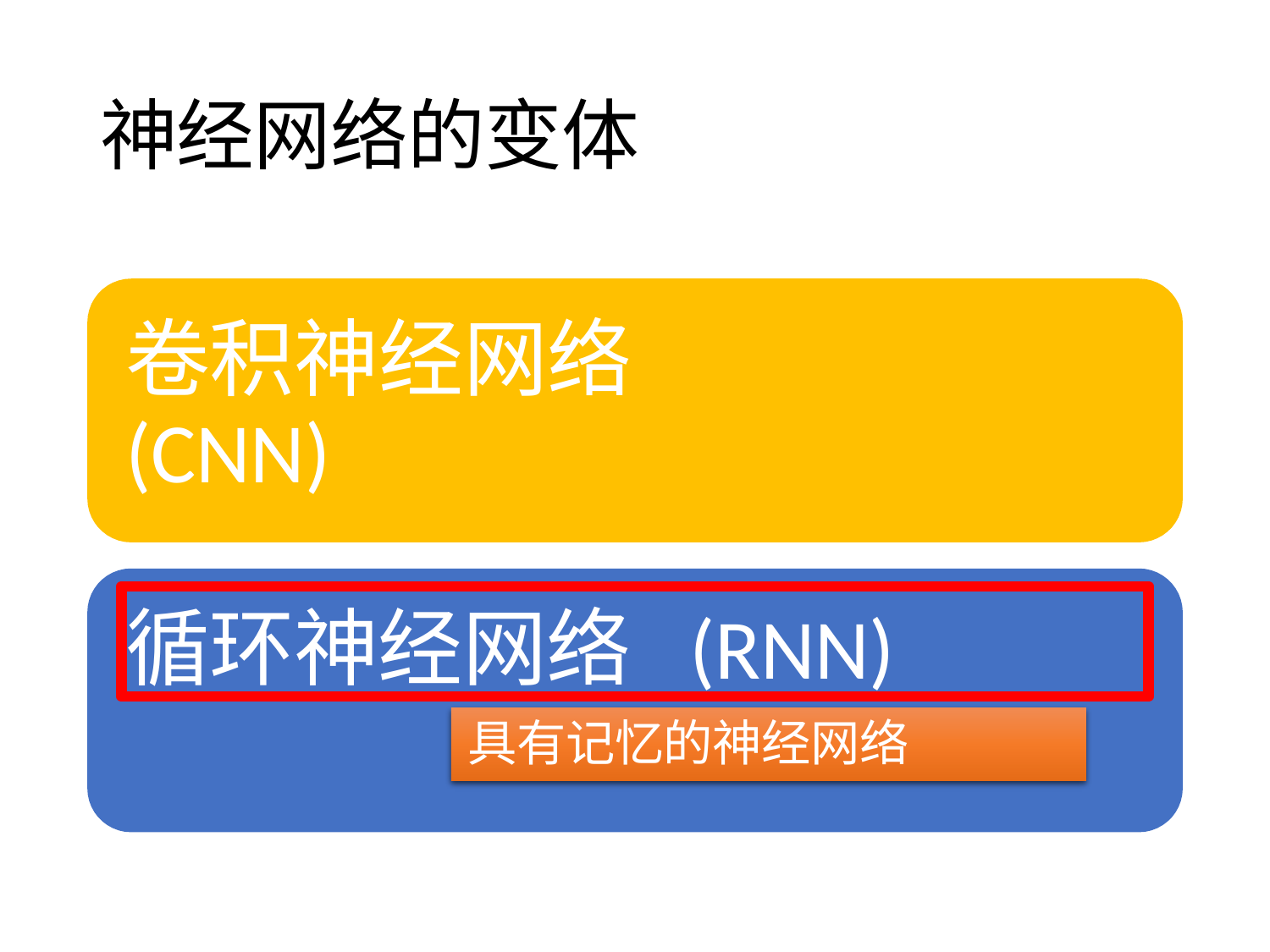

# 神经网络的变体

卷积神经网络 (CNN)

循环神经网络  (RNN)

具有记忆的神经网络